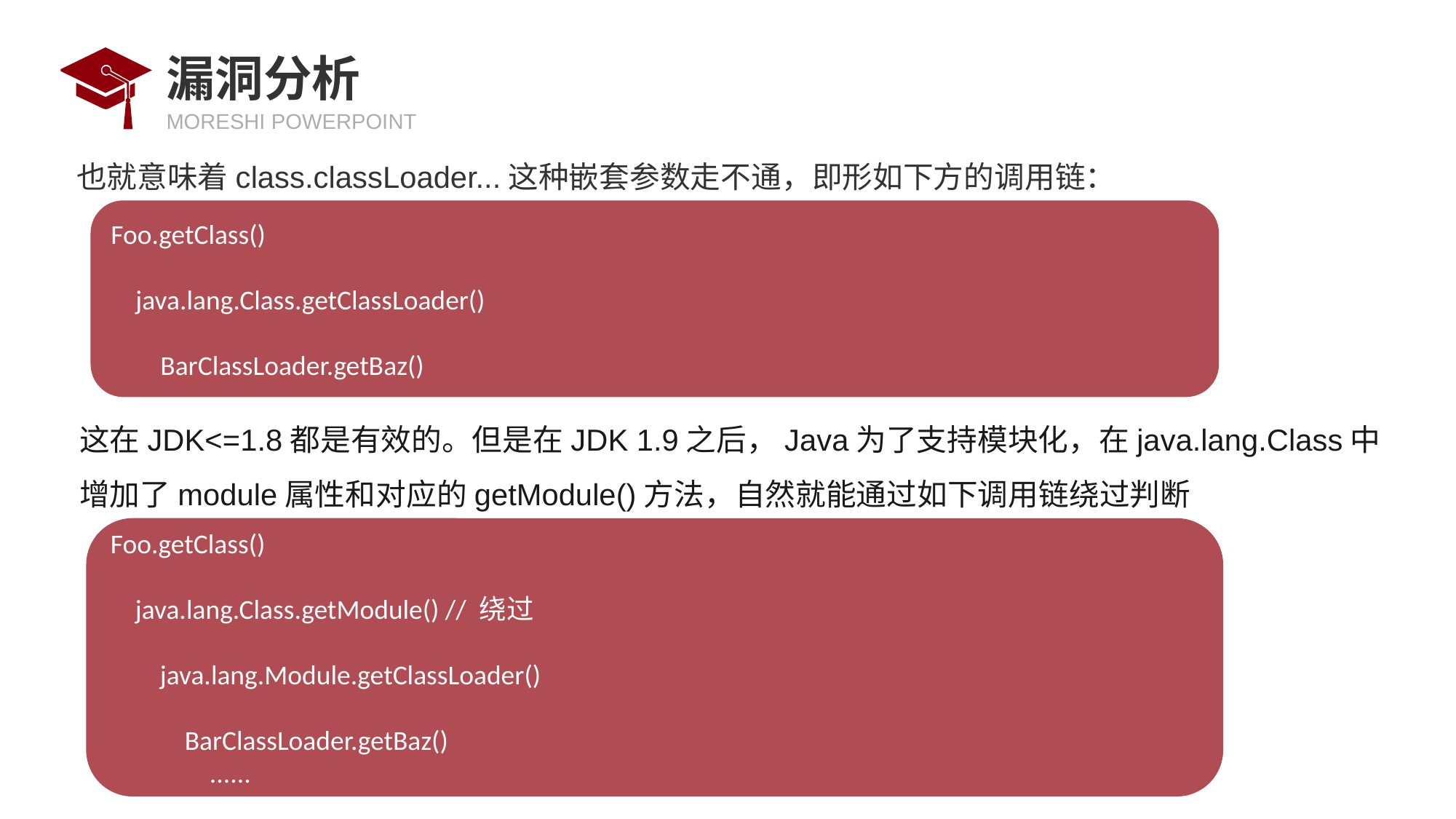

# 漏洞分析
也就意味着class.classLoader...这种嵌套参数走不通，即形如下方的调用链：
Foo.getClass()

    java.lang.Class.getClassLoader()

        BarClassLoader.getBaz()
这在JDK<=1.8都是有效的。但是在JDK 1.9之后，Java为了支持模块化，在java.lang.Class中增加了module属性和对应的getModule()方法，自然就能通过如下调用链绕过判断
Foo.getClass()

    java.lang.Class.getModule() // 绕过

        java.lang.Module.getClassLoader()

            BarClassLoader.getBaz()
                ......